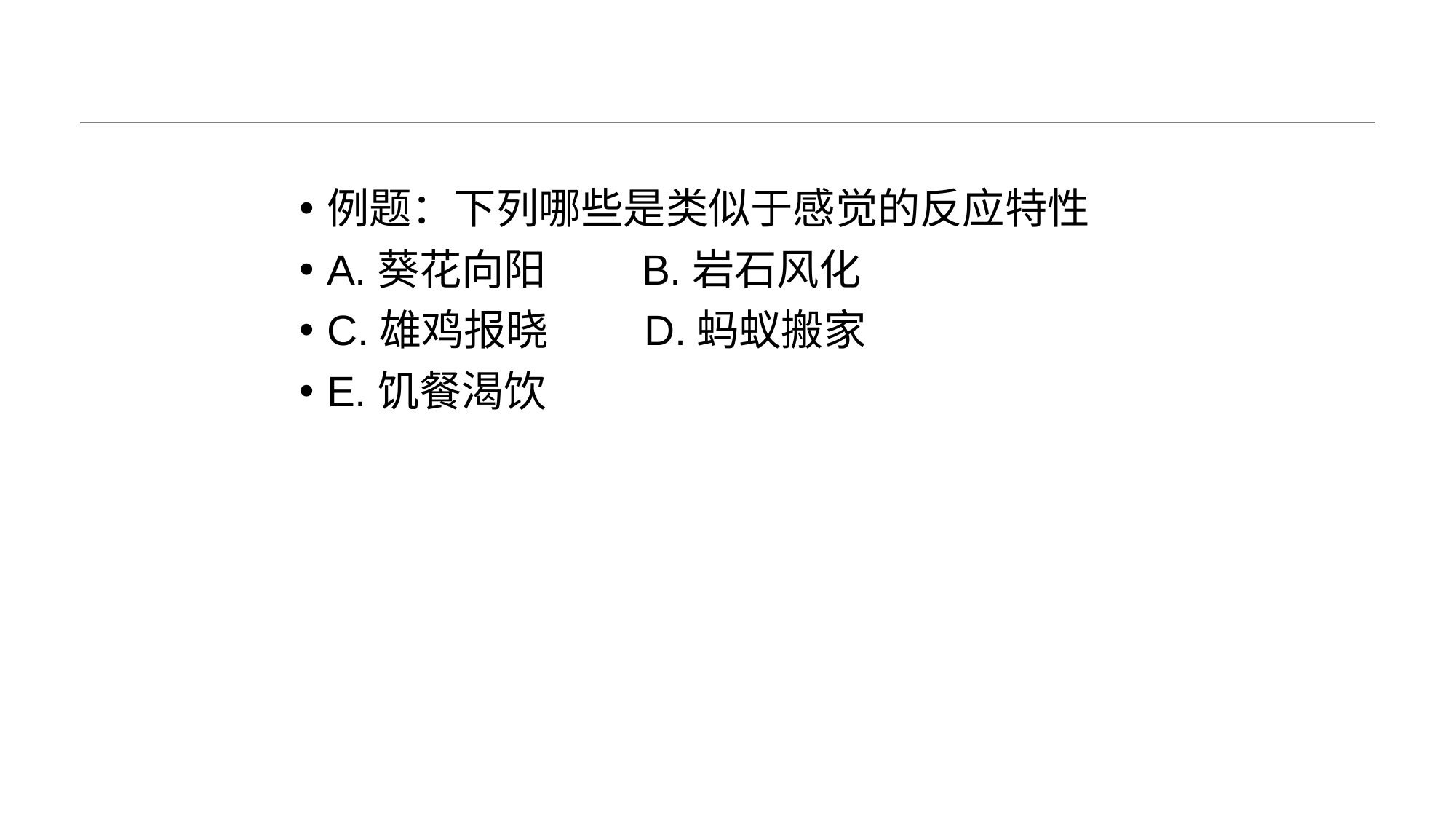

#
例题：下列哪些是类似于感觉的反应特性
A.葵花向阳         B.岩石风化
C.雄鸡报晓         D.蚂蚁搬家
E.饥餐渴饮